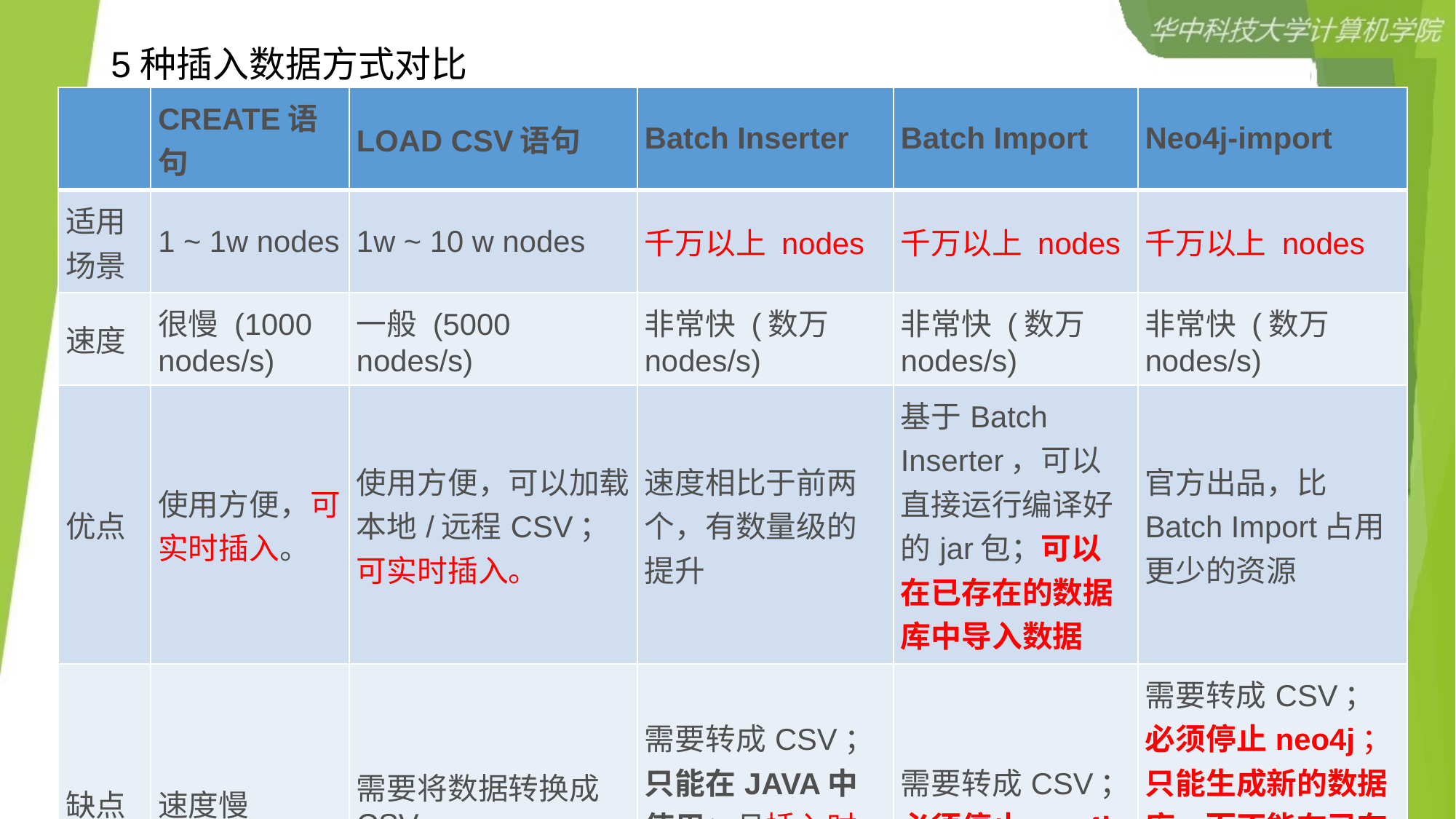

# 5种插入数据方式对比
|  | CREATE语句 | LOAD CSV语句 | Batch Inserter | Batch Import | Neo4j-import |
| --- | --- | --- | --- | --- | --- |
| 适用场景 | 1 ~ 1w nodes | 1w ~ 10 w nodes | 千万以上 nodes | 千万以上 nodes | 千万以上 nodes |
| 速度 | 很慢 (1000 nodes/s) | 一般 (5000 nodes/s) | 非常快 (数万 nodes/s) | 非常快 (数万 nodes/s) | 非常快 (数万 nodes/s) |
| 优点 | 使用方便，可实时插入。 | 使用方便，可以加载本地/远程CSV；可实时插入。 | 速度相比于前两个，有数量级的提升 | 基于Batch Inserter，可以直接运行编译好的jar包；可以在已存在的数据库中导入数据 | 官方出品，比Batch Import占用更少的资源 |
| 缺点 | 速度慢 | 需要将数据转换成CSV | 需要转成CSV；只能在JAVA中使用；且插入时必须停止neo4j | 需要转成CSV；必须停止neo4j | 需要转成CSV；必须停止neo4j；只能生成新的数据库，而不能在已存在的数据库中插入数据。 |
119